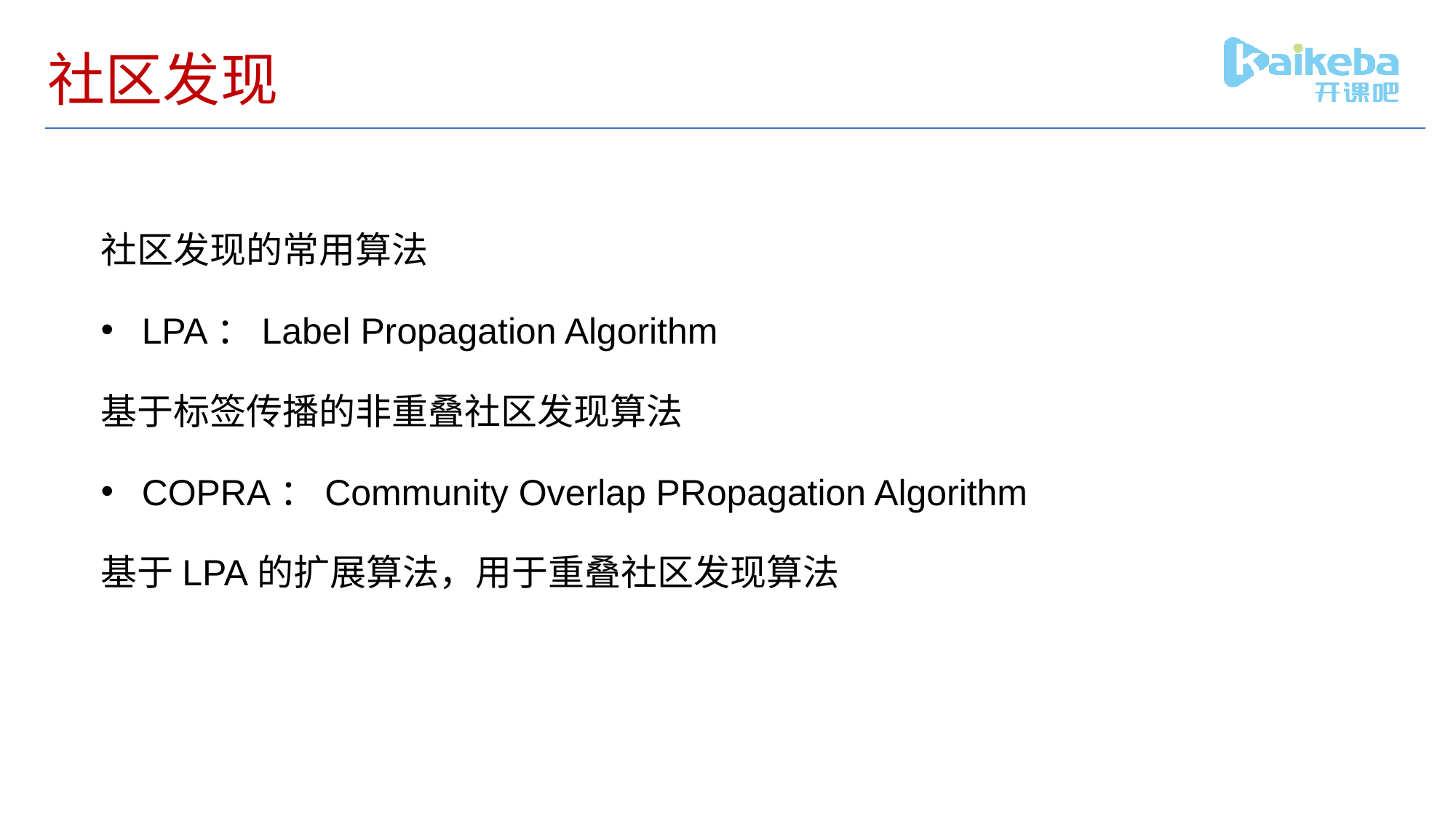

# 社区发现
社区发现的常用算法
LPA：Label Propagation Algorithm
基于标签传播的非重叠社区发现算法
COPRA：Community Overlap PRopagation Algorithm
基于LPA的扩展算法，用于重叠社区发现算法